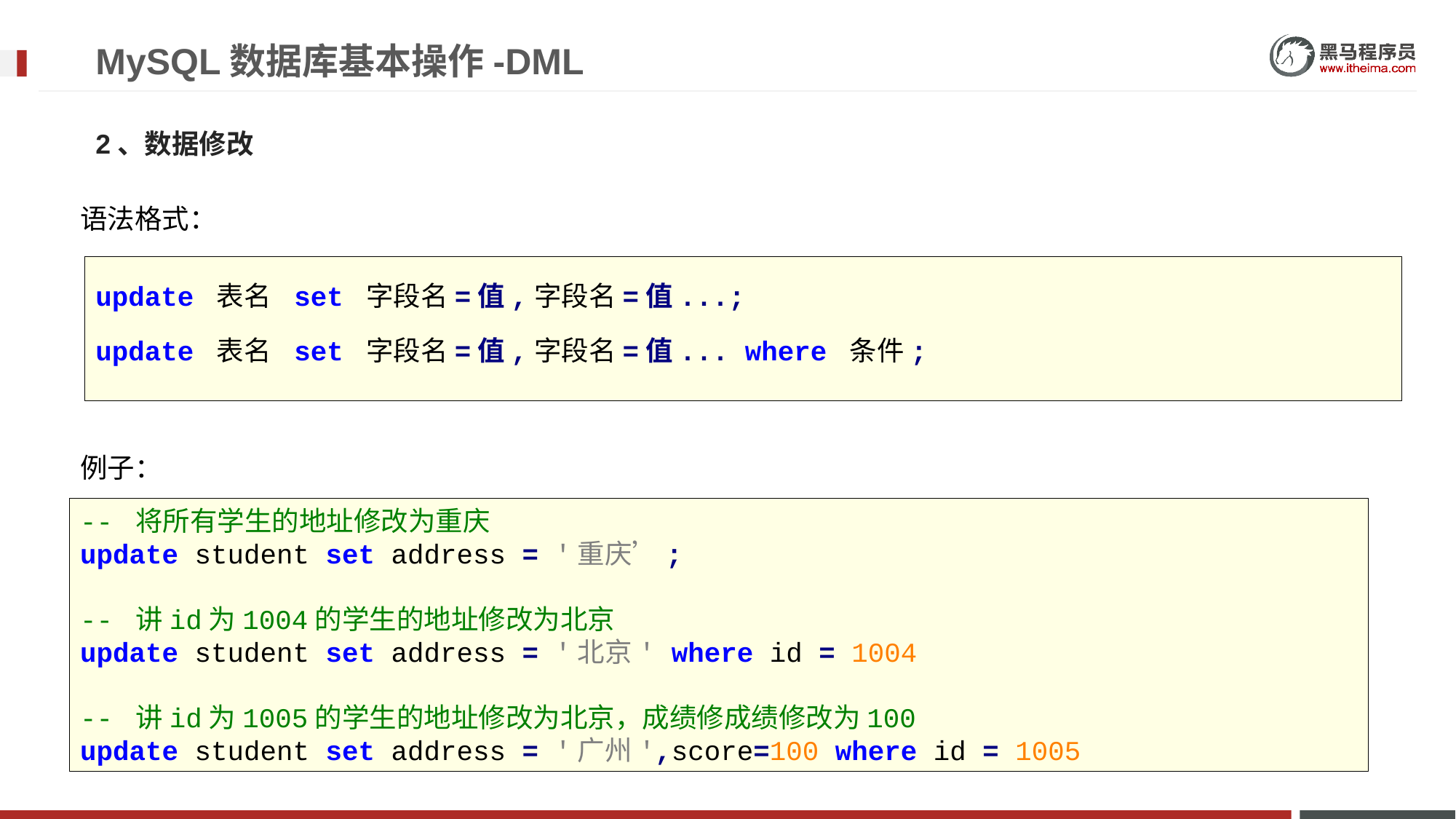

# MySQL数据库基本操作-DML
2、数据修改
语法格式：
update 表名 set 字段名=值,字段名=值...;
update 表名 set 字段名=值,字段名=值... where 条件;
例子：
-- 将所有学生的地址修改为重庆
update student set address = '重庆’;

-- 讲id为1004的学生的地址修改为北京
update student set address = '北京' where id = 1004

-- 讲id为1005的学生的地址修改为北京，成绩修成绩修改为100
update student set address = '广州',score=100 where id = 1005